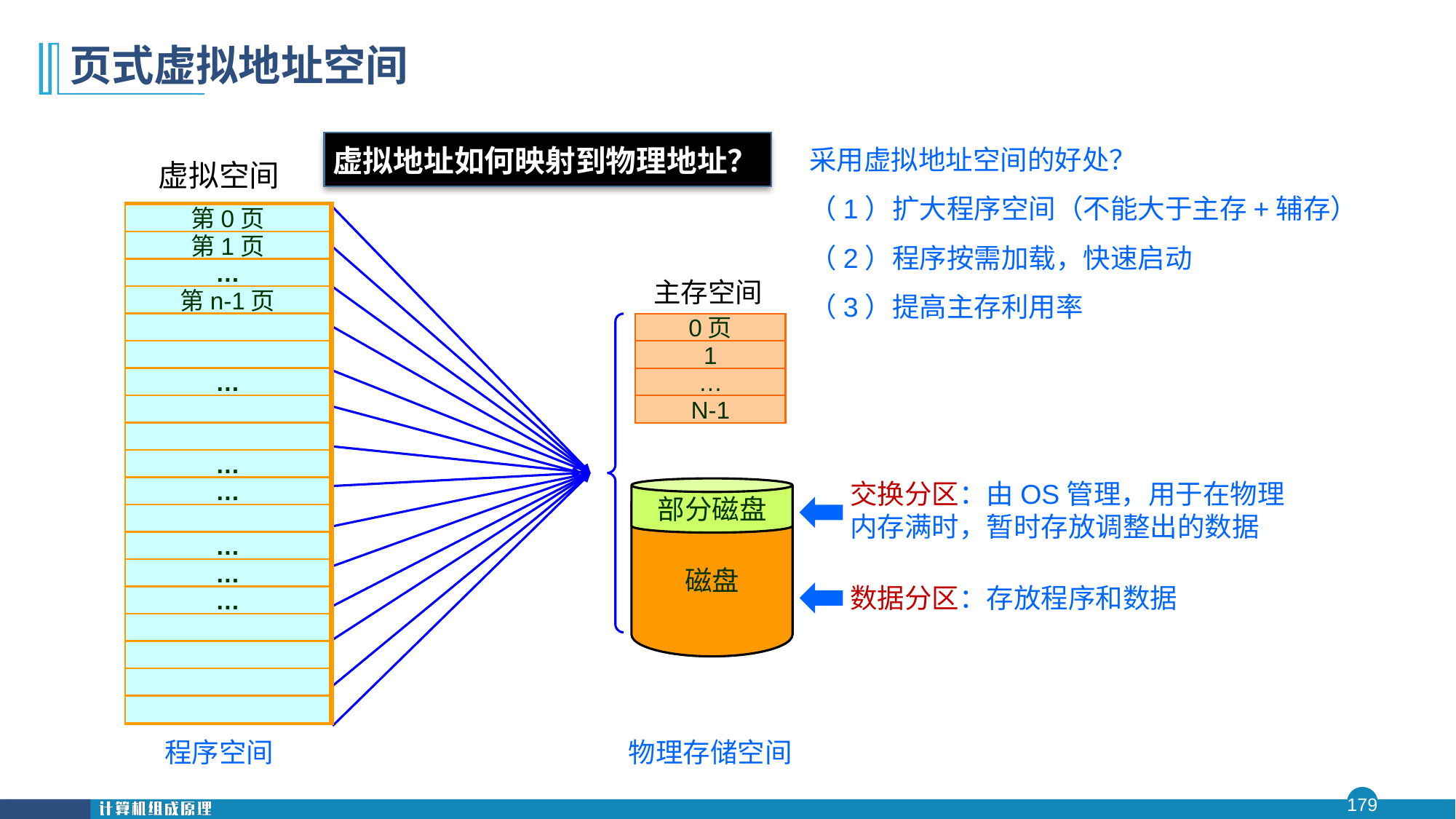

# 页式虚拟地址空间
采用虚拟地址空间的好处？
（1）扩大程序空间（不能大于主存+辅存）
（2）程序按需加载，快速启动
（3）提高主存利用率

虚拟地址如何映射到物理地址？
虚拟空间
第0页
第0块

第1页
…
主存空间
0页
1
…
N-1
第n-1页

…

…
交换分区：由OS管理，用于在物理内存满时，暂时存放调整出的数据
…
部分磁盘
磁盘

…
…
数据分区：存放程序和数据

…

程序空间
物理存储空间